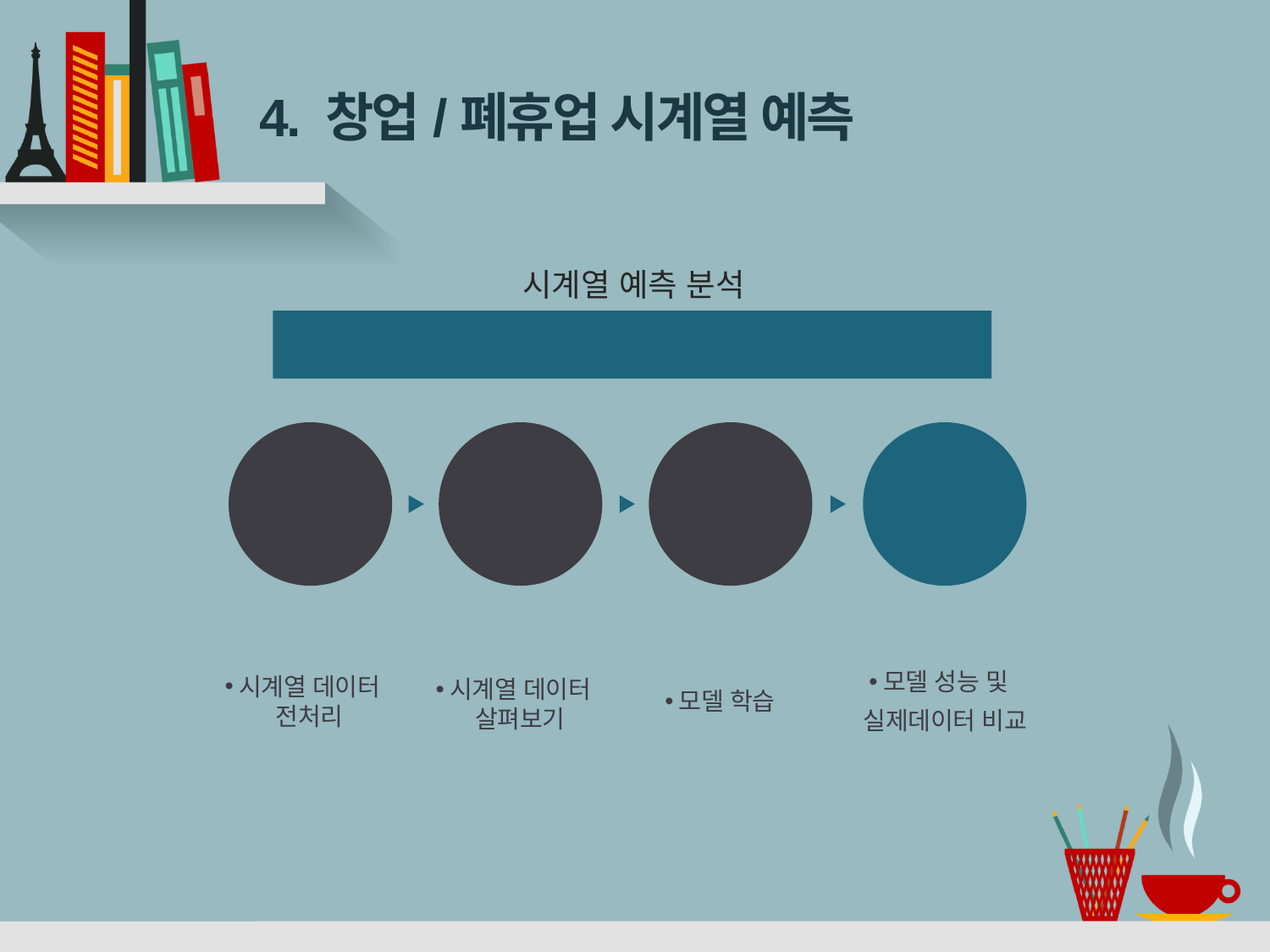

# 4. 창업/폐휴업 시계열 예측
시계열 예측 분석
FaceBook Prophet
E
모델 성능 및
 실제데이터 비교
1
2
3

시계열 데이터 전처리
모델 학습
시계열 데이터 살펴보기